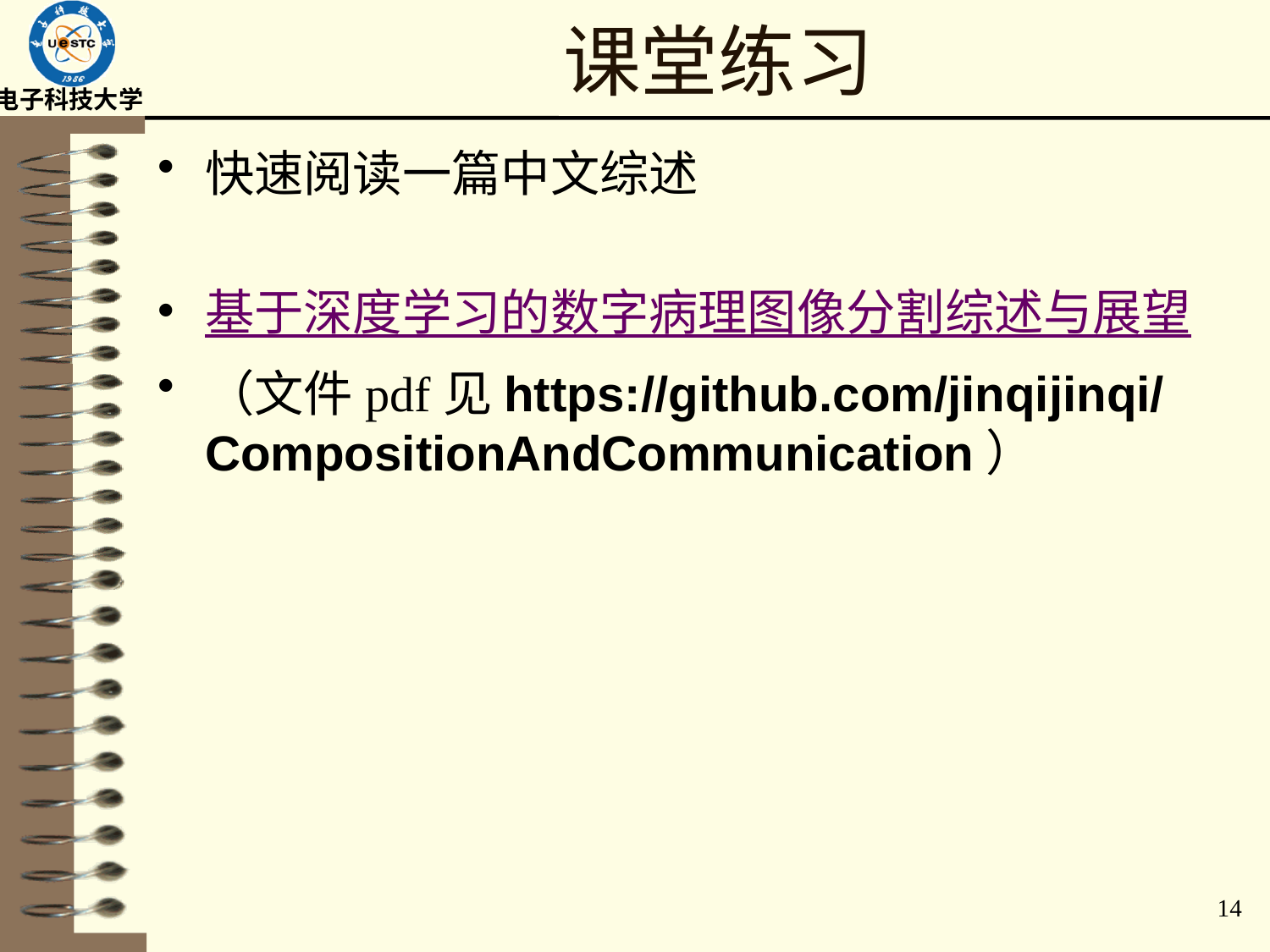

# 课堂练习
快速阅读一篇中文综述

基于深度学习的数字病理图像分割综述与展望
（文件pdf见https://github.com/jinqijinqi/CompositionAndCommunication）
14